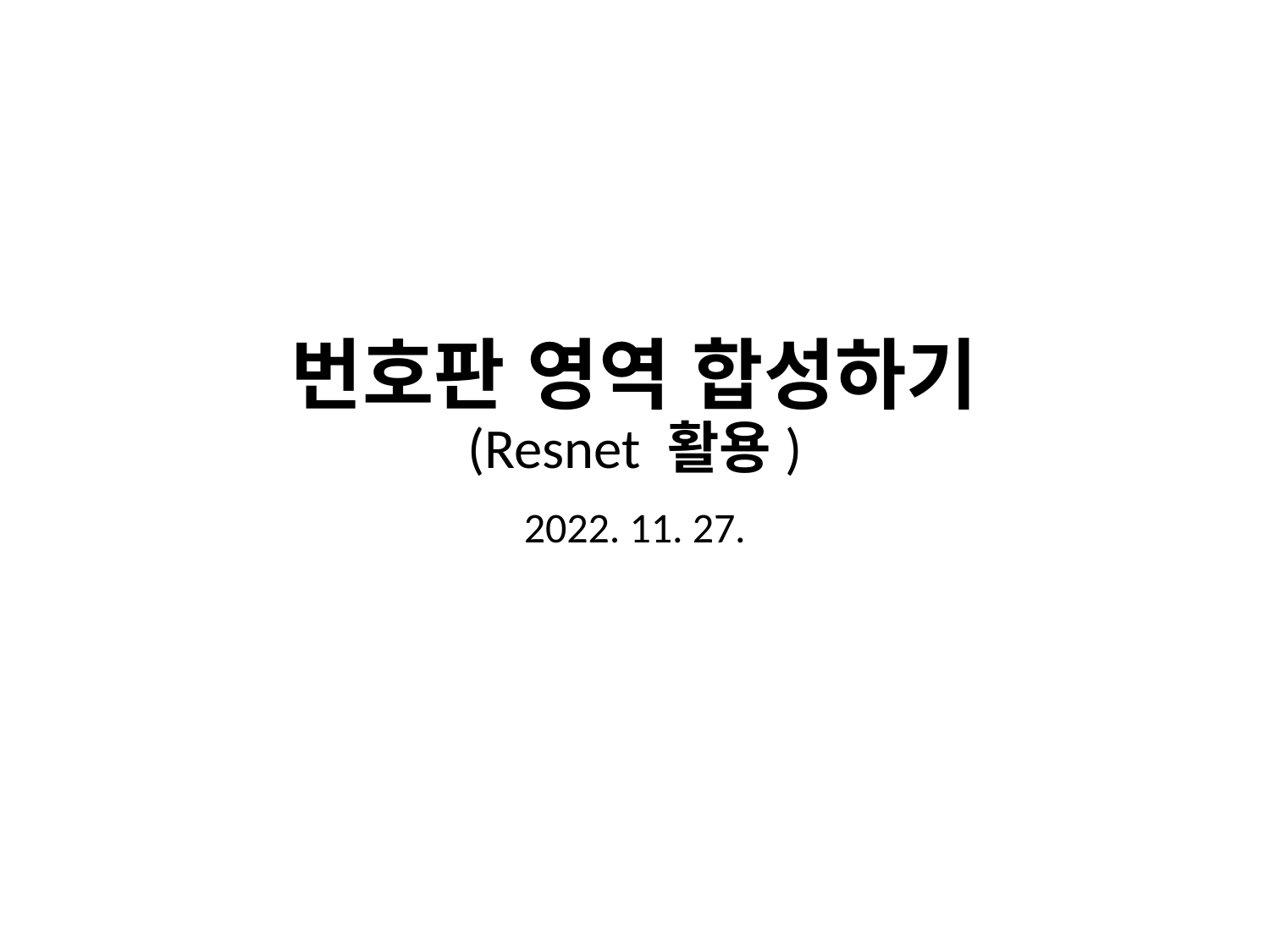

# 번호판 영역 합성하기 (Resnet 활용)
2022. 11. 27.